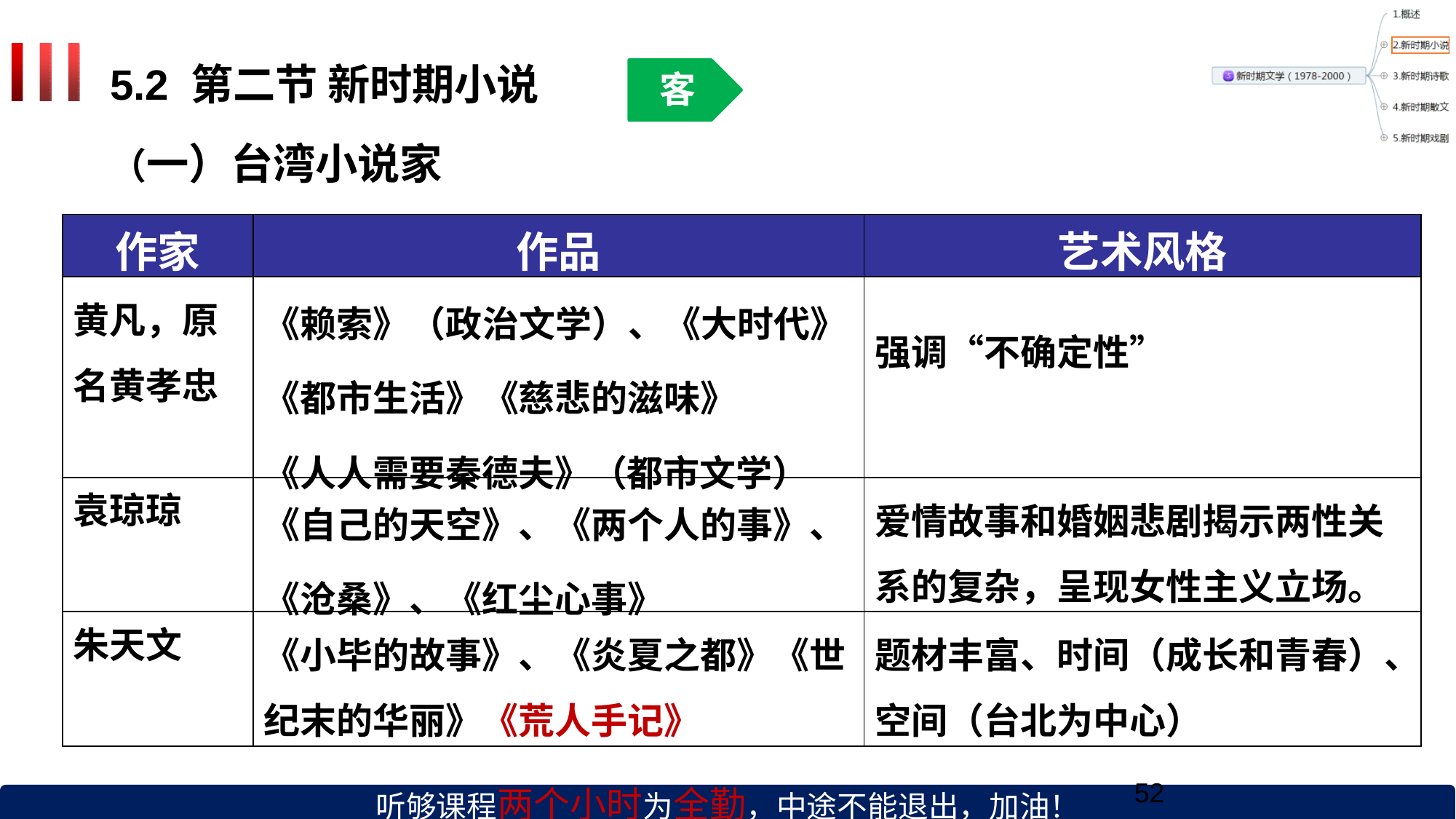

# 5.2 第二节 新时期小说

客
（一）台湾小说家
| 作家 | 作品 | 艺术风格 |
| --- | --- | --- |
| 黄凡，原 名黄孝忠 | 《赖索》（政治文学）、《大时代》 《都市生活》《慈悲的滋味》 《人人需要秦德夫》（都市文学） | 强调“不确定性” |
| 袁琼琼 | 《自己的天空》、《两个人的事》、 《沧桑》、《红尘心事》 | 爱情故事和婚姻悲剧揭示两性关 系的复杂，呈现女性主义立场。 |
| 朱天文 | 《小毕的故事》、《炎夏之都》《世 纪末的华丽》《荒人手记》 | 题材丰富、时间（成长和青春）、 空间（台北为中心） |
52

听够课程两个小时为全勤，中途不能退出，加油！